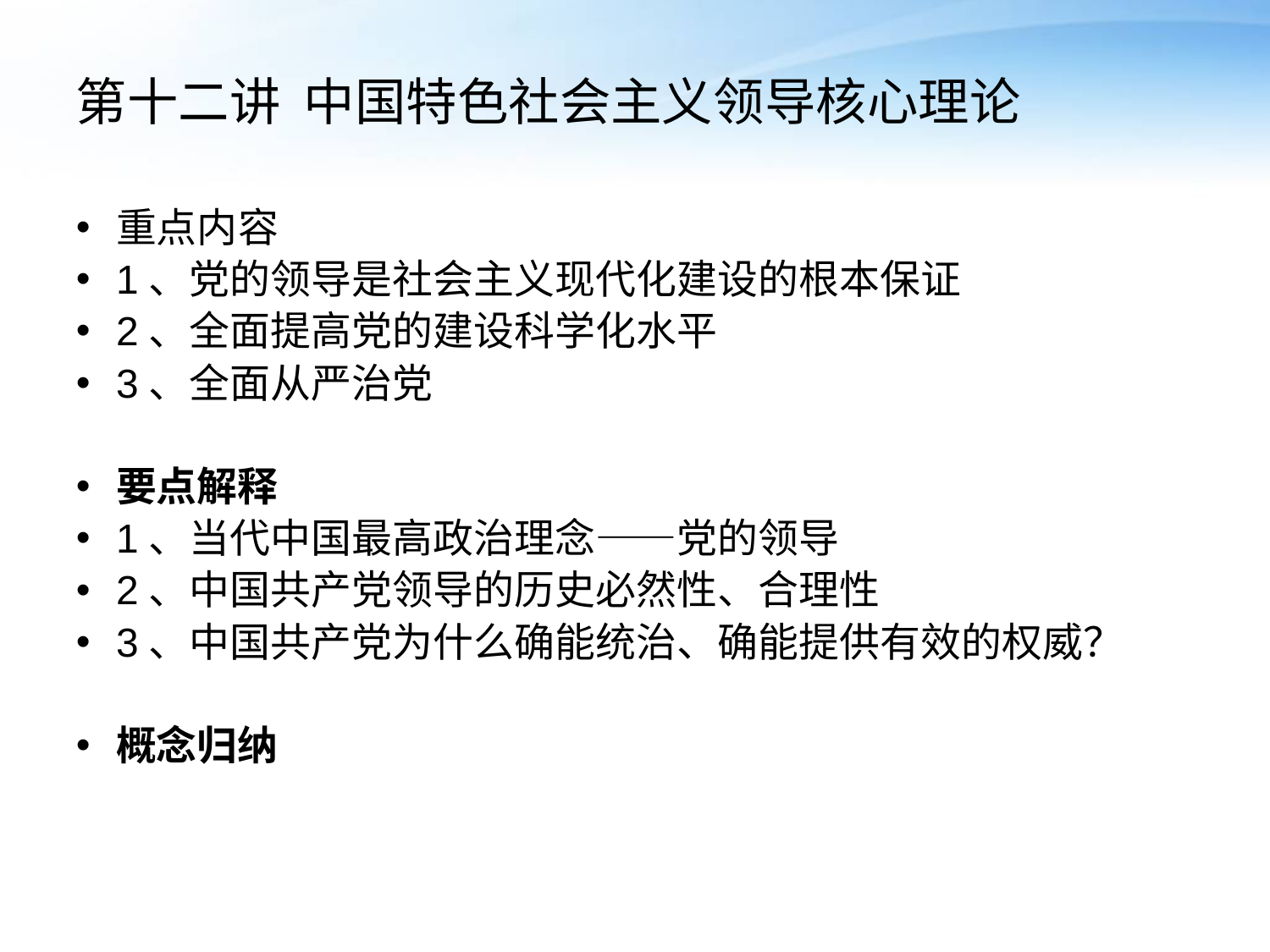

# 第十二讲  中国特色社会主义领导核心理论
重点内容
1、党的领导是社会主义现代化建设的根本保证
2、全面提高党的建设科学化水平
3、全面从严治党

要点解释
1、当代中国最高政治理念——党的领导
2、中国共产党领导的历史必然性、合理性
3、中国共产党为什么确能统治、确能提供有效的权威？

概念归纳